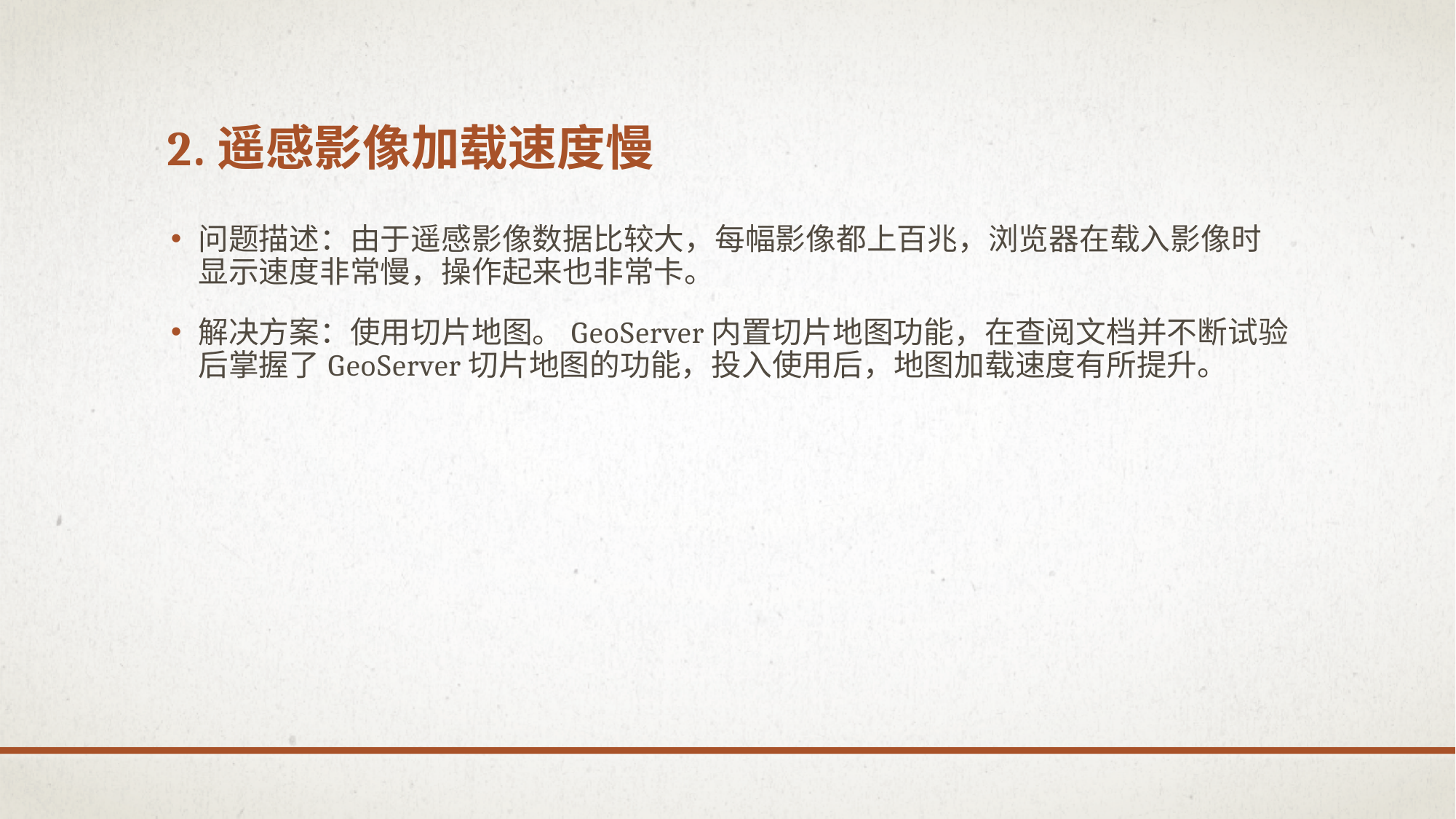

# 2.遥感影像加载速度慢
问题描述：由于遥感影像数据比较大，每幅影像都上百兆，浏览器在载入影像时显示速度非常慢，操作起来也非常卡。
解决方案：使用切片地图。GeoServer内置切片地图功能，在查阅文档并不断试验后掌握了GeoServer切片地图的功能，投入使用后，地图加载速度有所提升。